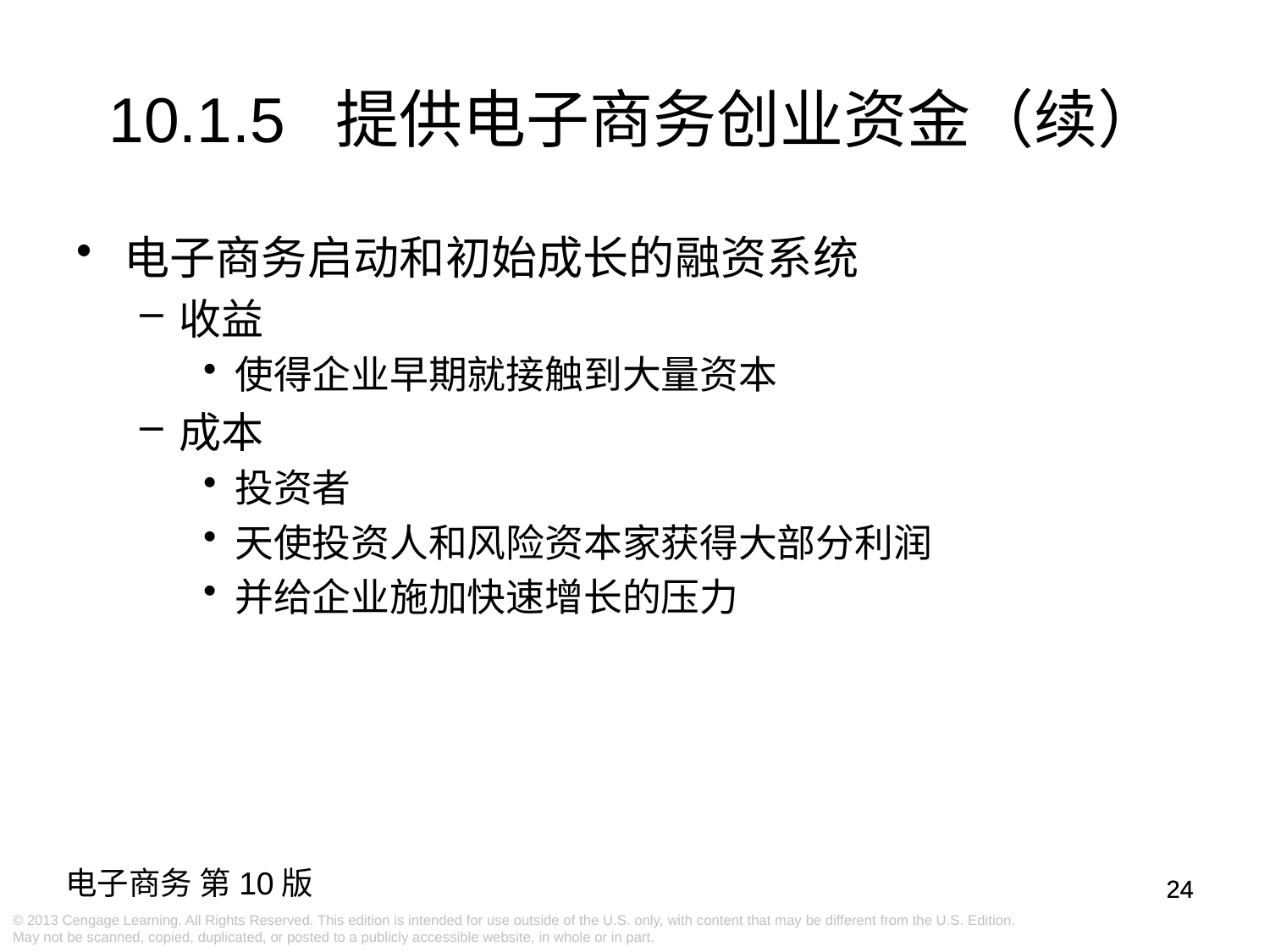

# 10.1.5  提供电子商务创业资金（续）
电子商务启动和初始成长的融资系统
收益
使得企业早期就接触到大量资本
成本
投资者
天使投资人和风险资本家获得大部分利润
并给企业施加快速增长的压力
24
24